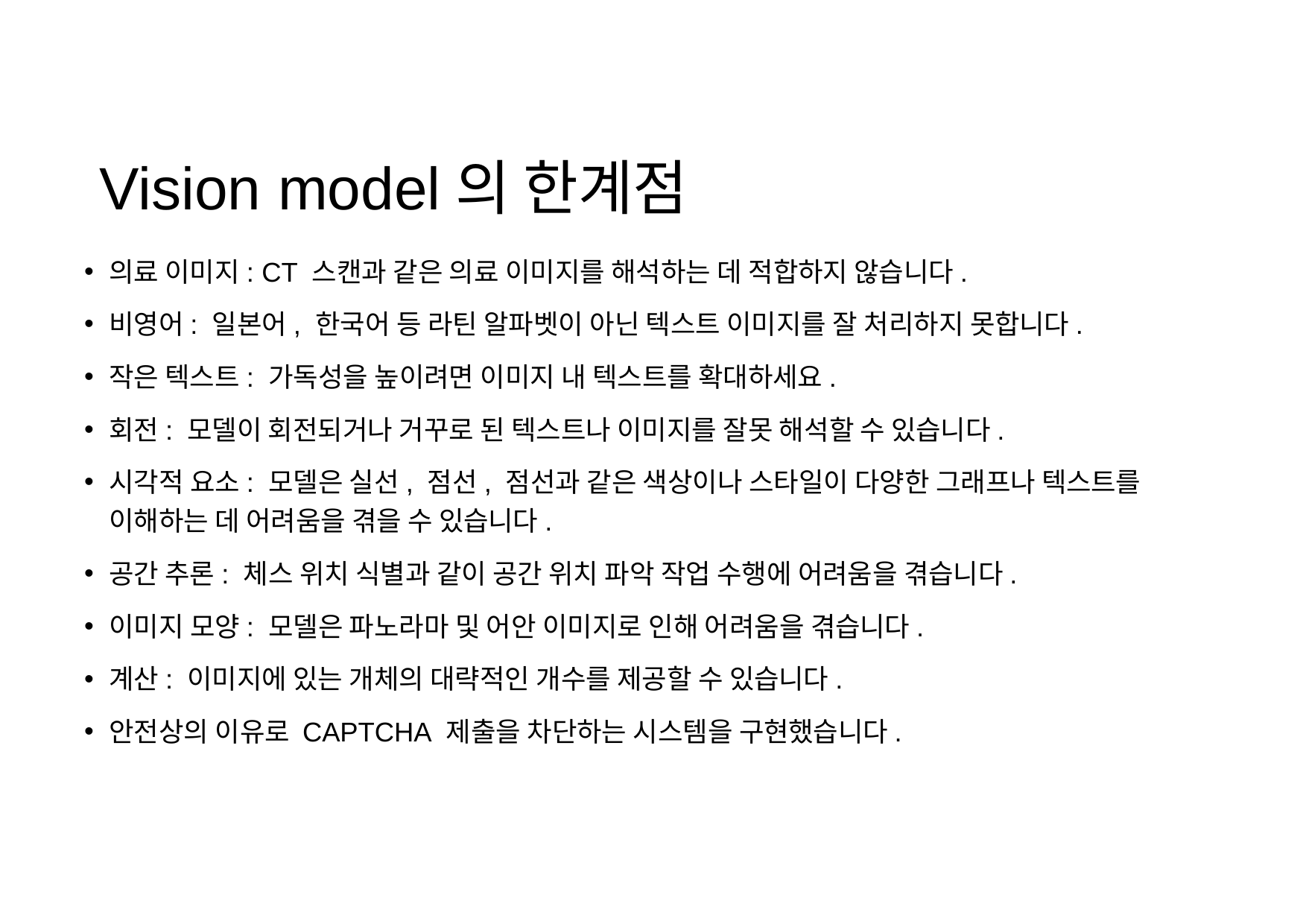

# Vision model의 한계점
의료 이미지: CT 스캔과 같은 의료 이미지를 해석하는 데 적합하지 않습니다.
비영어: 일본어, 한국어 등 라틴 알파벳이 아닌 텍스트 이미지를 잘 처리하지 못합니다.
작은 텍스트: 가독성을 높이려면 이미지 내 텍스트를 확대하세요.
회전: 모델이 회전되거나 거꾸로 된 텍스트나 이미지를 잘못 해석할 수 있습니다.
시각적 요소: 모델은 실선, 점선, 점선과 같은 색상이나 스타일이 다양한 그래프나 텍스트를 이해하는 데 어려움을 겪을 수 있습니다.
공간 추론: 체스 위치 식별과 같이 공간 위치 파악 작업 수행에 어려움을 겪습니다.
이미지 모양: 모델은 파노라마 및 어안 이미지로 인해 어려움을 겪습니다.
계산: 이미지에 있는 개체의 대략적인 개수를 제공할 수 있습니다.
안전상의 이유로 CAPTCHA 제출을 차단하는 시스템을 구현했습니다.